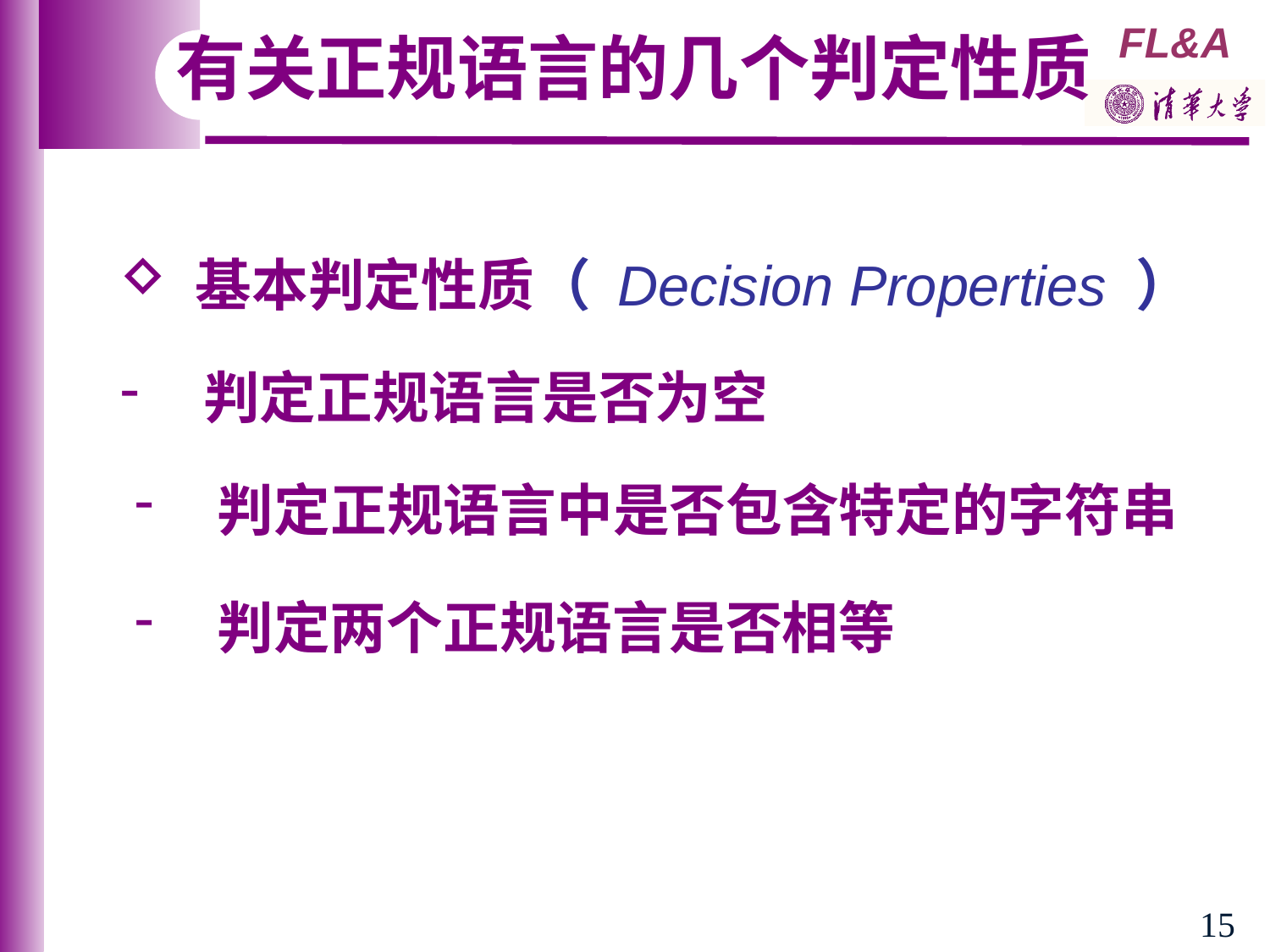

有关正规语言的几个判定性质
 基本判定性质（ Decision Properties ）
   判定正规语言是否为空
   判定正规语言中是否包含特定的字符串
   判定两个正规语言是否相等
15